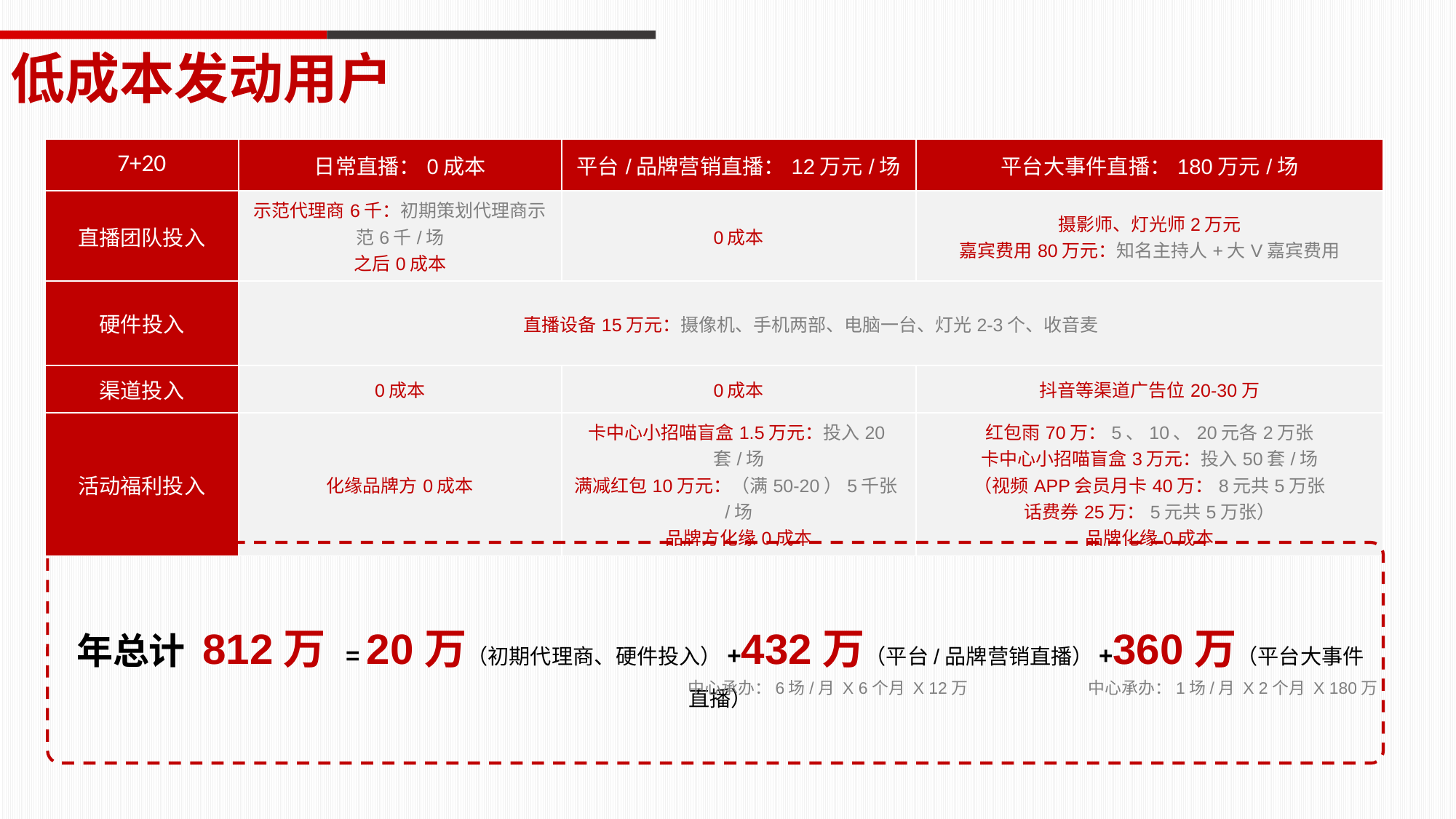

低成本发动用户
| 7+20 | 日常直播：0成本 | 平台/品牌营销直播：12万元/场 | 平台大事件直播：180万元/场 |
| --- | --- | --- | --- |
| 直播团队投入 | 示范代理商6千：初期策划代理商示范6千/场 之后0成本 | 0成本 | 摄影师、灯光师2万元 嘉宾费用80万元：知名主持人+大V嘉宾费用 |
| 硬件投入 | 直播设备15万元：摄像机、手机两部、电脑一台、灯光2-3个、收音麦 | 直播设备3万元：手机两部、电脑一台、灯光2-3个、收音麦 | 直播设备5万元：摄像机、手机两部、电脑一台、灯光2-3个、收音麦 |
| 渠道投入 | 0成本 | 0成本 | 抖音等渠道广告位20-30万 |
| 活动福利投入 | 化缘品牌方0成本 | 卡中心小招喵盲盒1.5万元：投入20套/场 满减红包10万元：（满50-20）5千张/场 品牌方化缘0成本 | 红包雨70万：5、10、20元各2万张 卡中心小招喵盲盒3万元：投入50套/场 （视频APP会员月卡40万：8元共5万张 话费券25万：5元共5万张） 品牌化缘0成本 |

年总计 812万 = 20万（初期代理商、硬件投入）+432万（平台/品牌营销直播）+360万（平台大事件直播）
中心承办：6场/月 X 6个月 X 12万
中心承办：1场/月 X 2个月 X 180万